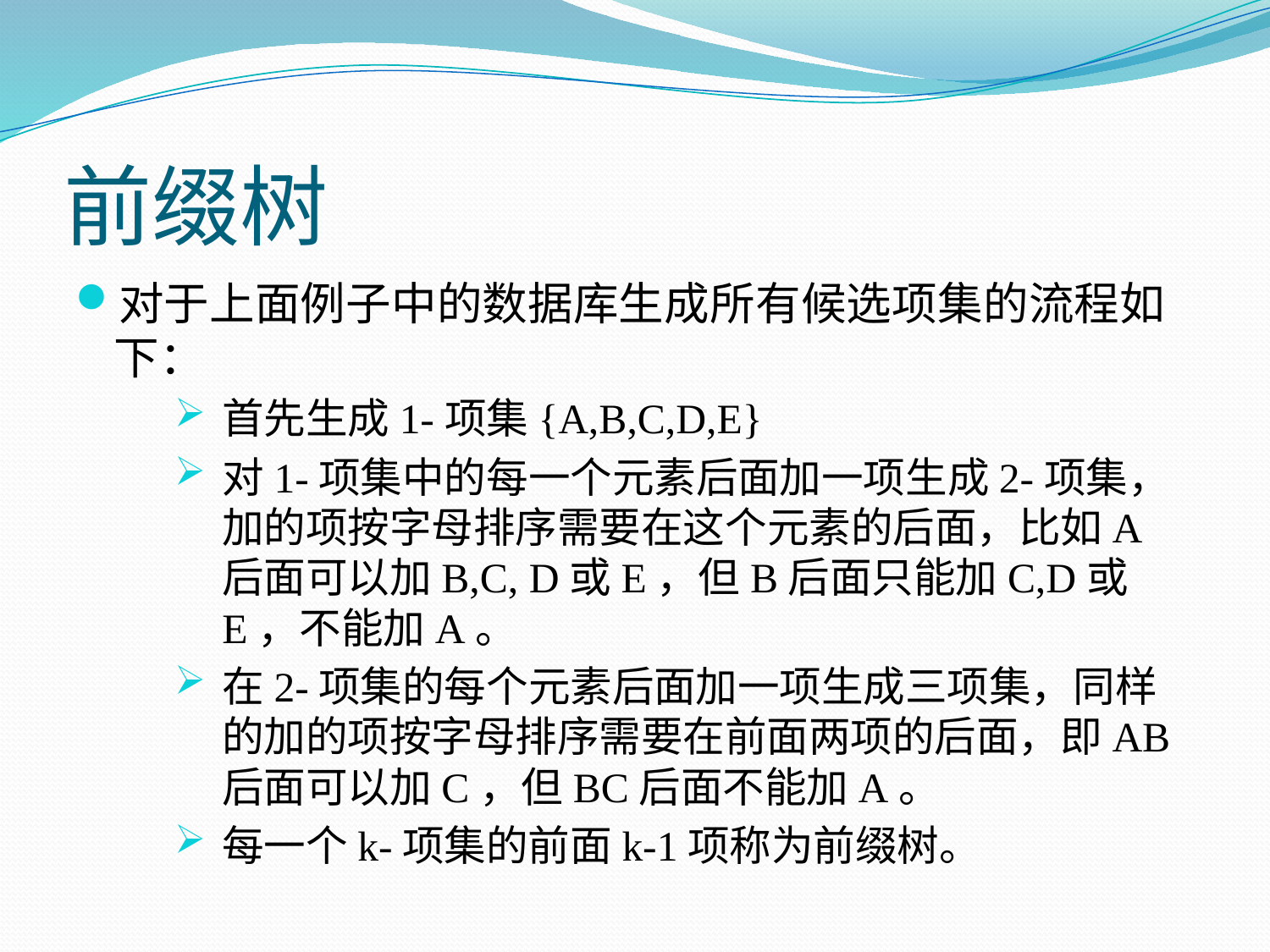

# 前缀树
对于上面例子中的数据库生成所有候选项集的流程如下：
首先生成1-项集{A,B,C,D,E}
对1-项集中的每一个元素后面加一项生成2-项集，加的项按字母排序需要在这个元素的后面，比如A后面可以加B,C, D或E，但B后面只能加C,D或E，不能加A。
在2-项集的每个元素后面加一项生成三项集，同样的加的项按字母排序需要在前面两项的后面，即AB后面可以加C，但BC后面不能加A。
每一个k-项集的前面k-1项称为前缀树。